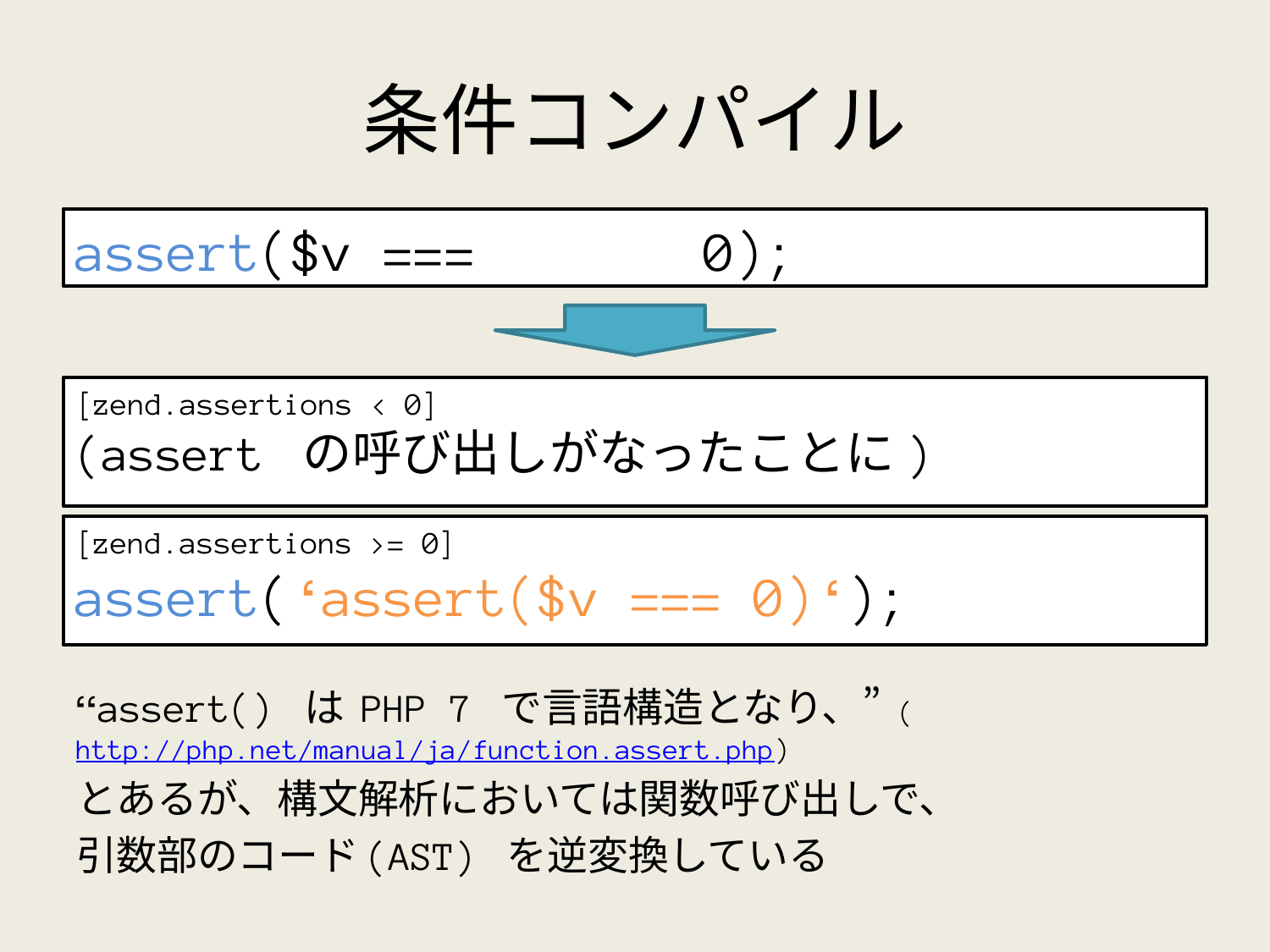

# 条件コンパイル

assert($v === 　　　0);
[zend.assertions < 0]
(assert の呼び出しがなったことに)
[zend.assertions >= 0]
assert(‘assert($v === 0)‘);
“assert() は PHP 7 で言語構造となり、” (http://php.net/manual/ja/function.assert.php)
とあるが、構文解析においては関数呼び出しで、
引数部のコード(AST) を逆変換している